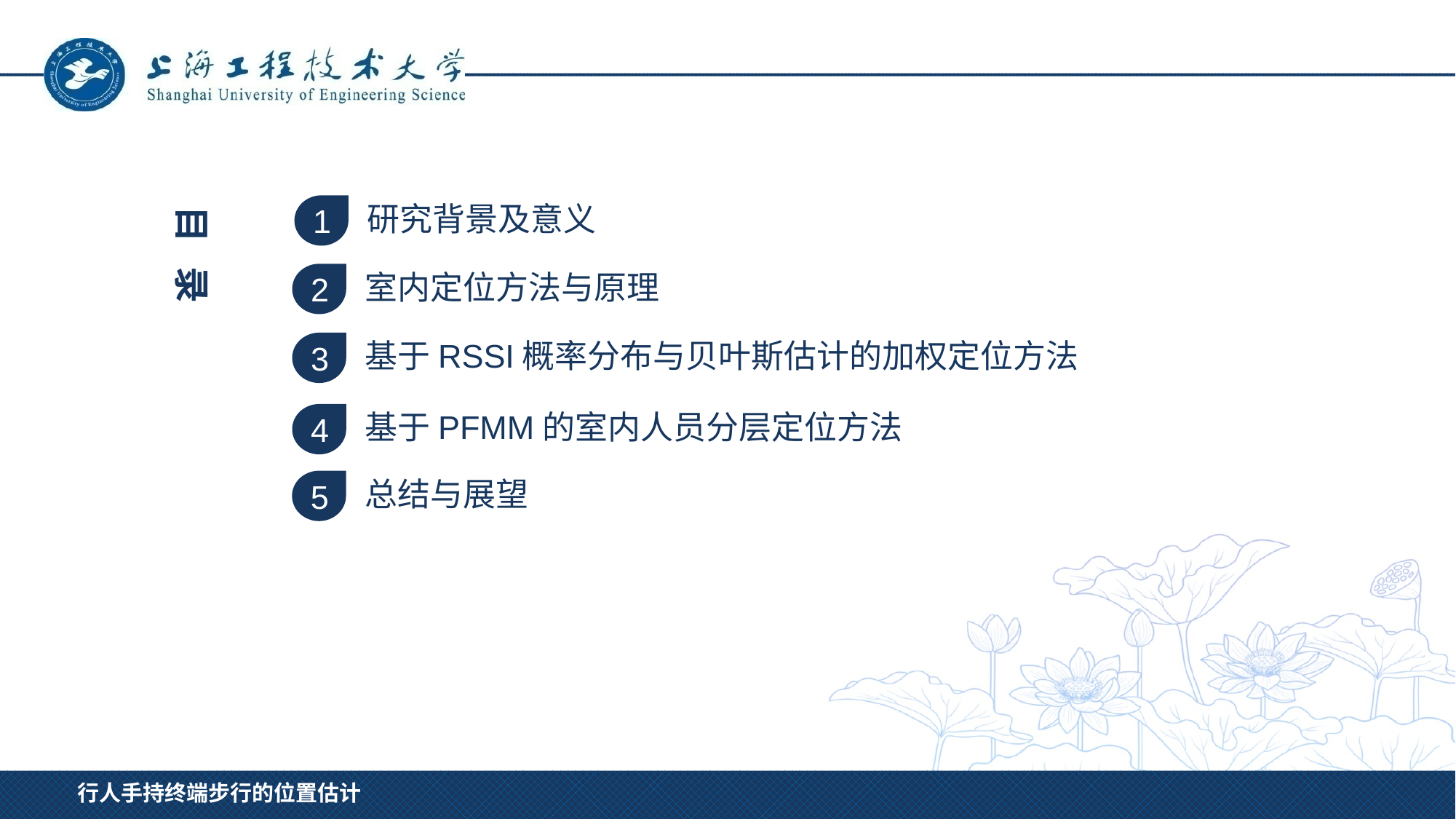

研究背景及意义
1
目   录
室内定位方法与原理
2
基于RSSI概率分布与贝叶斯估计的加权定位方法
3
基于PFMM的室内人员分层定位方法

4
总结与展望
5
2